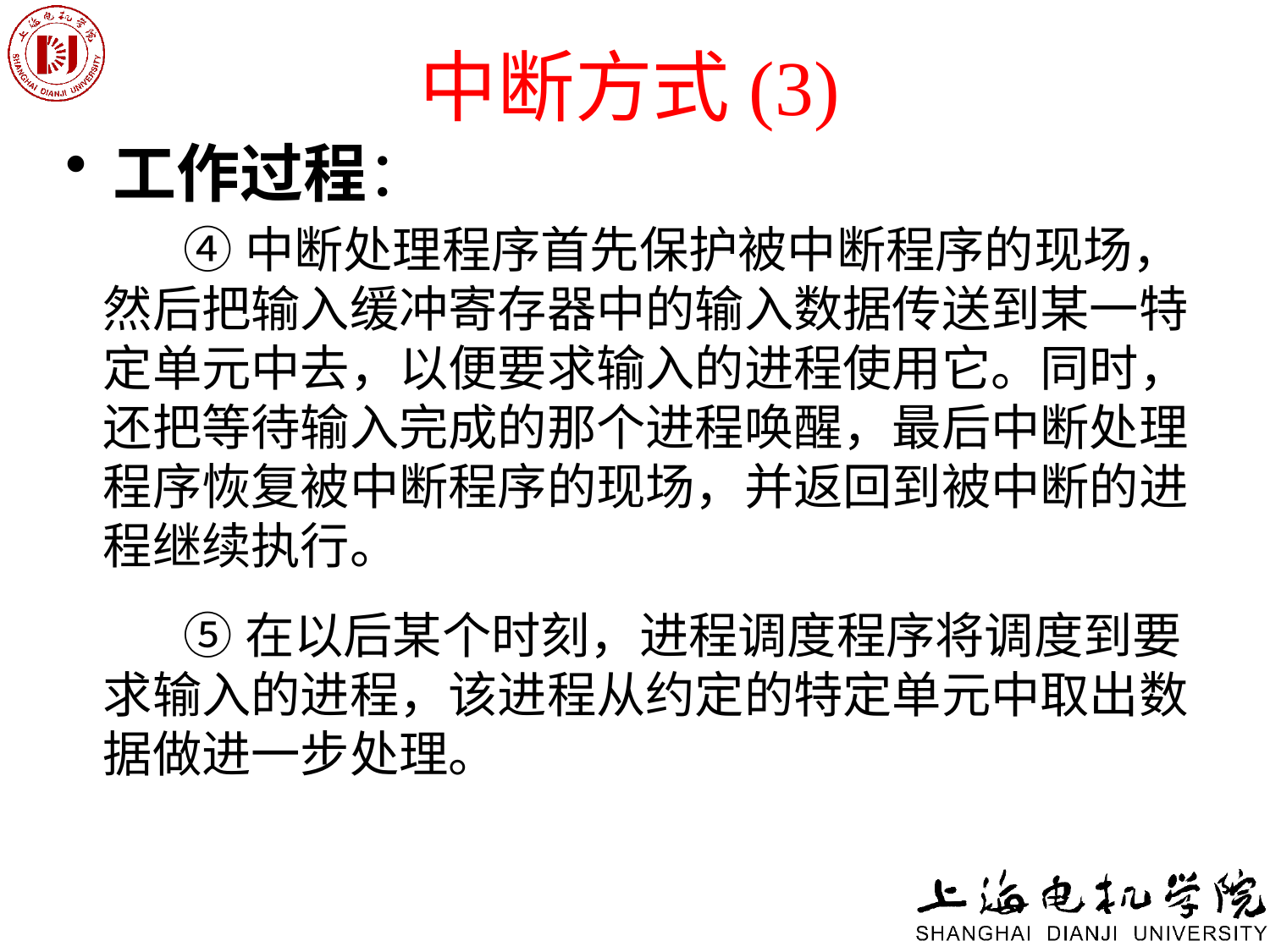

# 中断方式(3)
工作过程：
④中断处理程序首先保护被中断程序的现场，然后把输入缓冲寄存器中的输入数据传送到某一特定单元中去，以便要求输入的进程使用它。同时，还把等待输入完成的那个进程唤醒，最后中断处理程序恢复被中断程序的现场，并返回到被中断的进程继续执行。
⑤在以后某个时刻，进程调度程序将调度到要求输入的进程，该进程从约定的特定单元中取出数据做进一步处理。